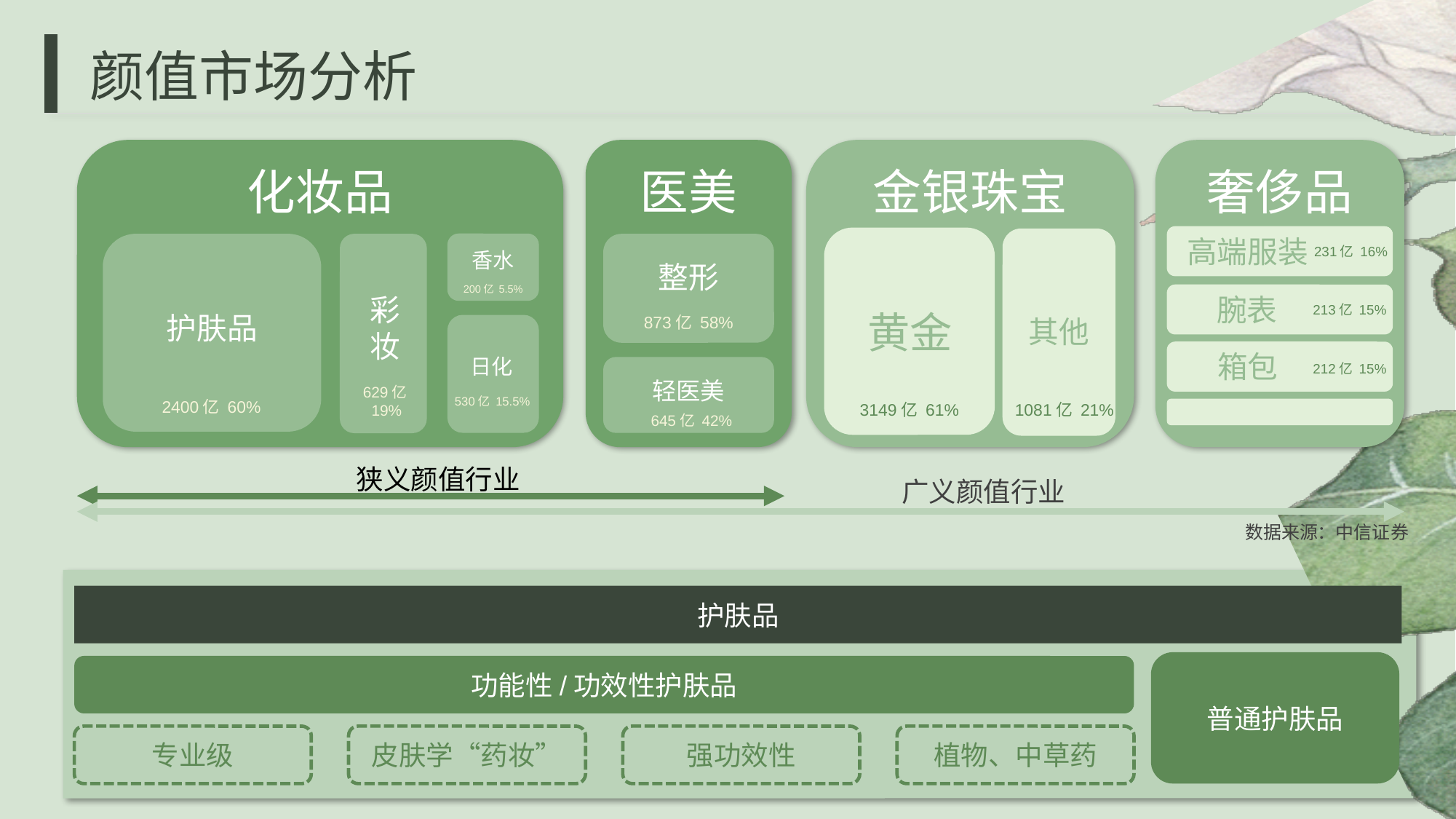

颜值市场分析

化妆品
医美
金银珠宝
奢侈品

高端服装

231亿 16%
香水
整形

200亿 5.5%

彩妆
腕表
213亿 15%
黄金
护肤品
873亿 58%
其他

箱包
日化
212亿 15%

轻医美
629亿
19%
530亿 15.5%
2400亿 60%
3149亿 61%
1081亿 21%

645亿 42%
狭义颜值行业
广义颜值行业
数据来源：中信证券

护肤品
普通护肤品
功能性/功效性护肤品
皮肤学“药妆”
强功效性
植物、中草药
专业级